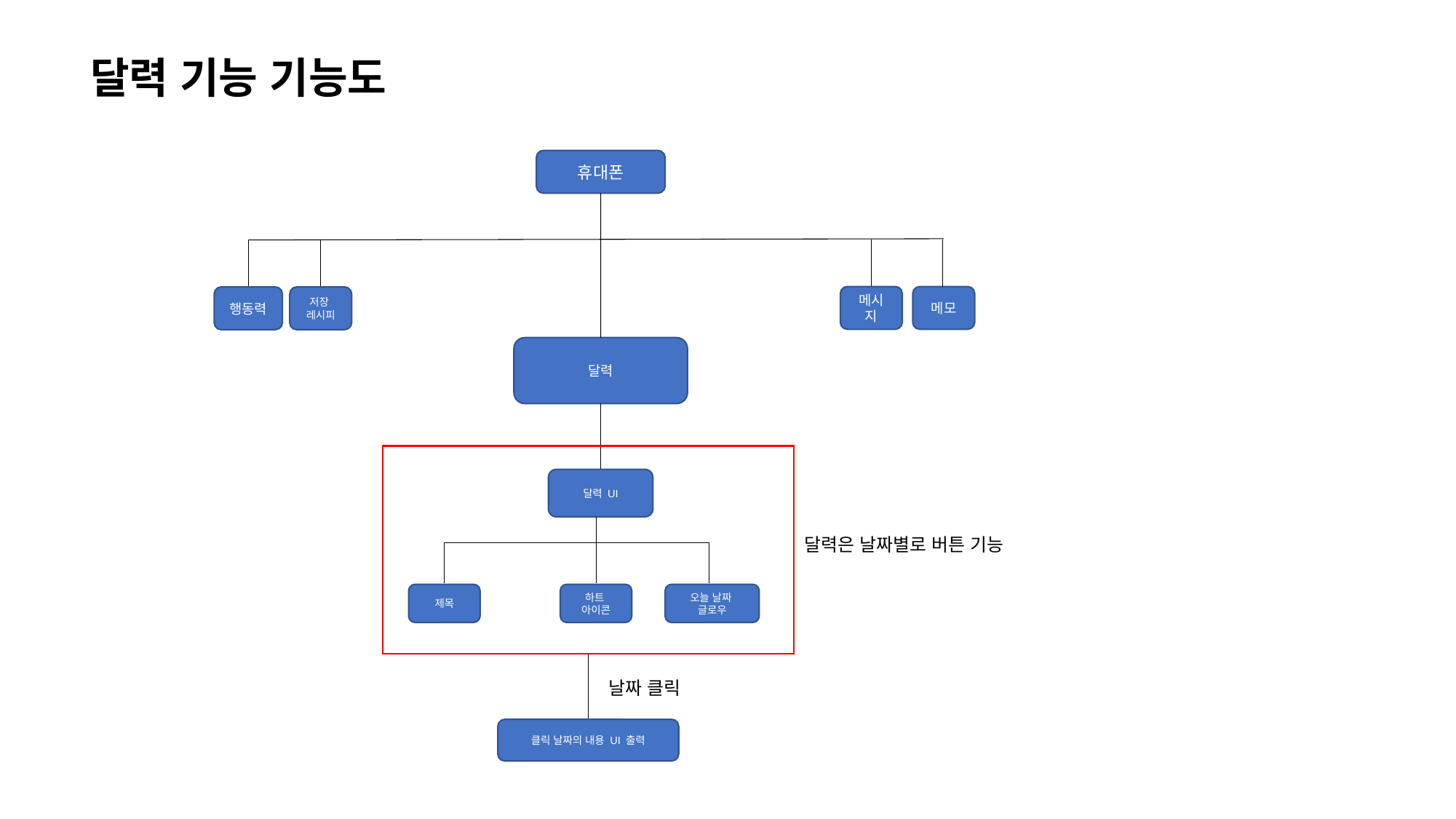

달력 기능 기능도
휴대폰
메시지
메모
행동력
저장
레시피
달력

달력 UI
달력은 날짜별로 버튼 기능
제목
하트
아이콘
오늘 날짜
글로우
날짜 클릭
클릭 날짜의 내용 UI 출력